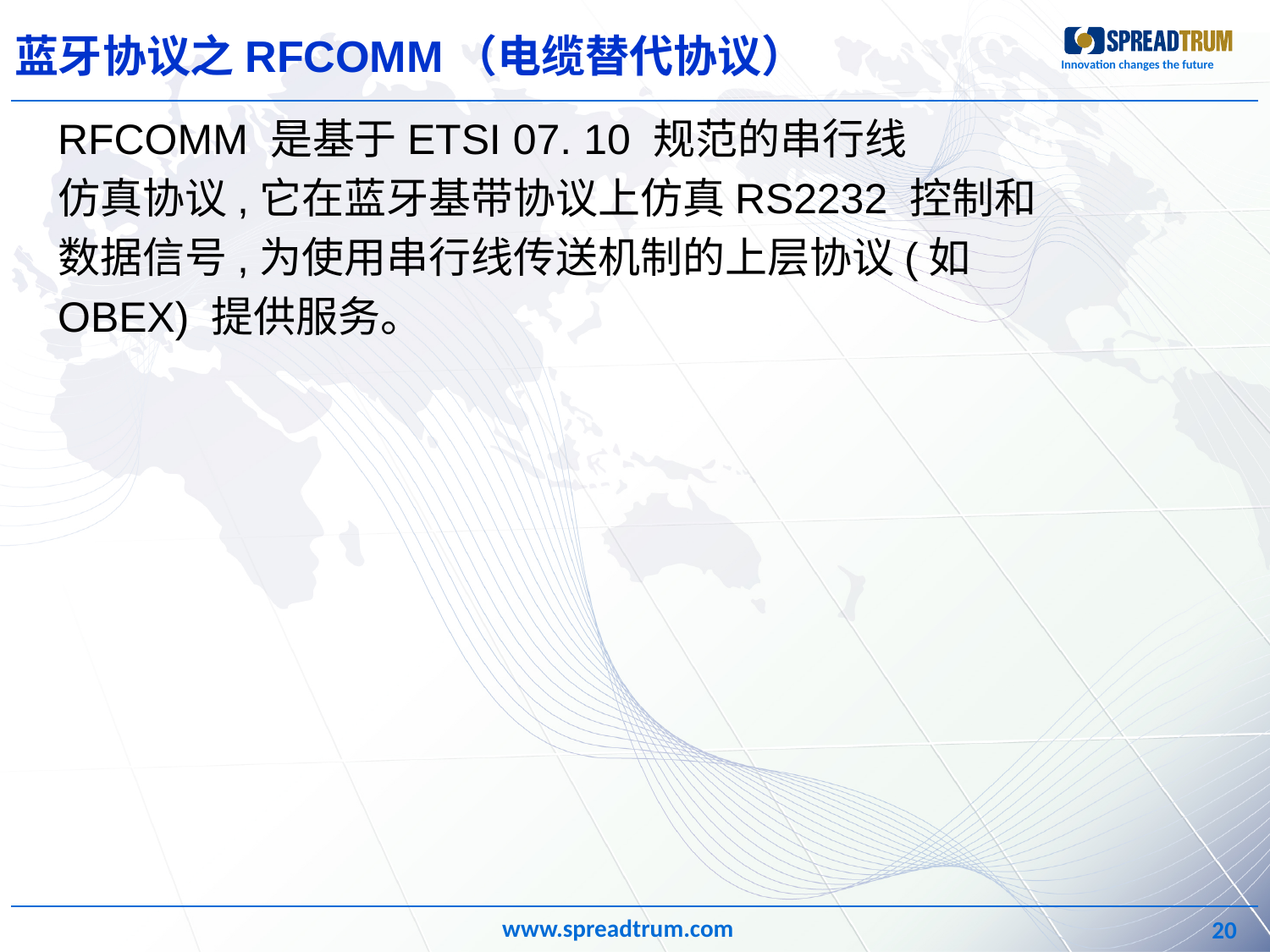

# 蓝牙协议之RFCOMM（电缆替代协议）
RFCOMM 是基于ETSI 07. 10 规范的串行线
仿真协议,它在蓝牙基带协议上仿真RS2232 控制和
数据信号,为使用串行线传送机制的上层协议(如
OBEX) 提供服务。